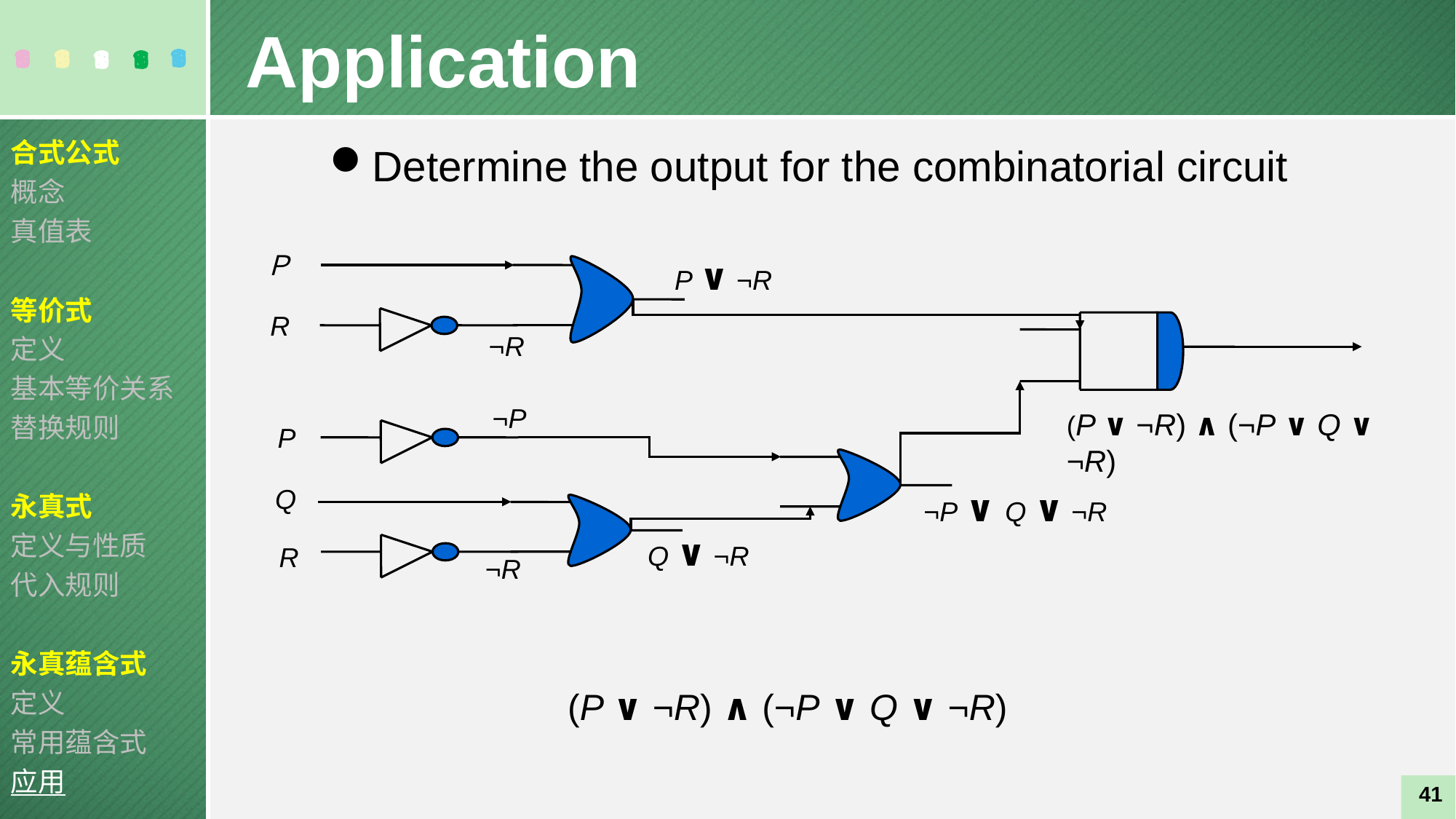

Application

合式公式
概念
真值表

等价式
定义
基本等价关系
替换规则

永真式
定义与性质
代入规则

永真蕴含式
定义
常用蕴含式
应用
Determine the output for the combinatorial circuit
Ｐ
P ∨ ¬R

R
¬R
¬P
(P ∨ ¬R) ∧ (¬P ∨ Q ∨ ¬R)
P
Q
¬P ∨ Q ∨ ¬R
Q ∨ ¬R
R
¬R
(P ∨ ¬R) ∧ (¬P ∨ Q ∨ ¬R)
41